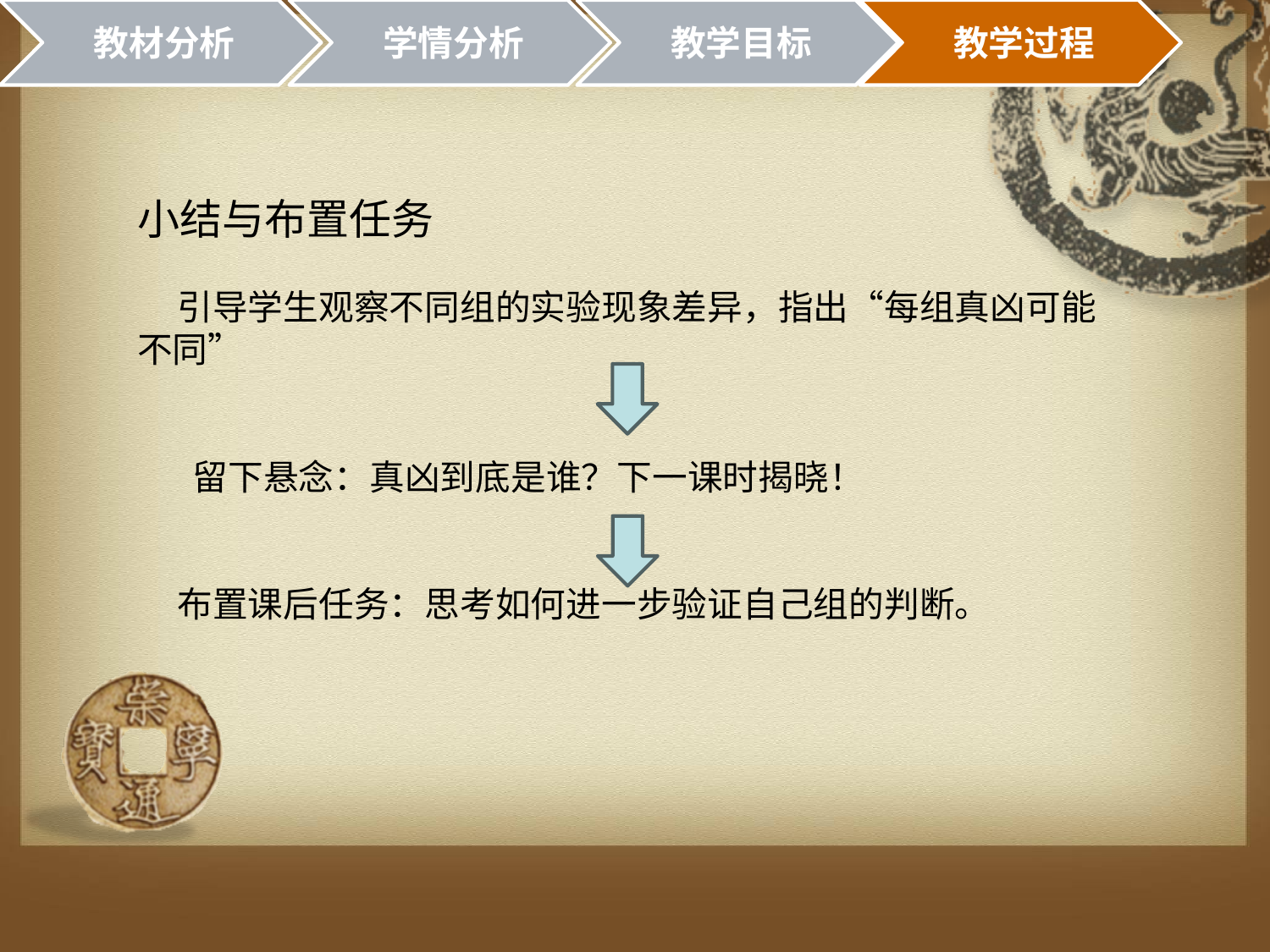

教材分析
学情分析
教学目标
教学过程
小结与布置任务

    引导学生观察不同组的实验现象差异，指出“每组真凶可能不同”

      留下悬念：真凶到底是谁？下一课时揭晓！

    布置课后任务：思考如何进一步验证自己组的判断。